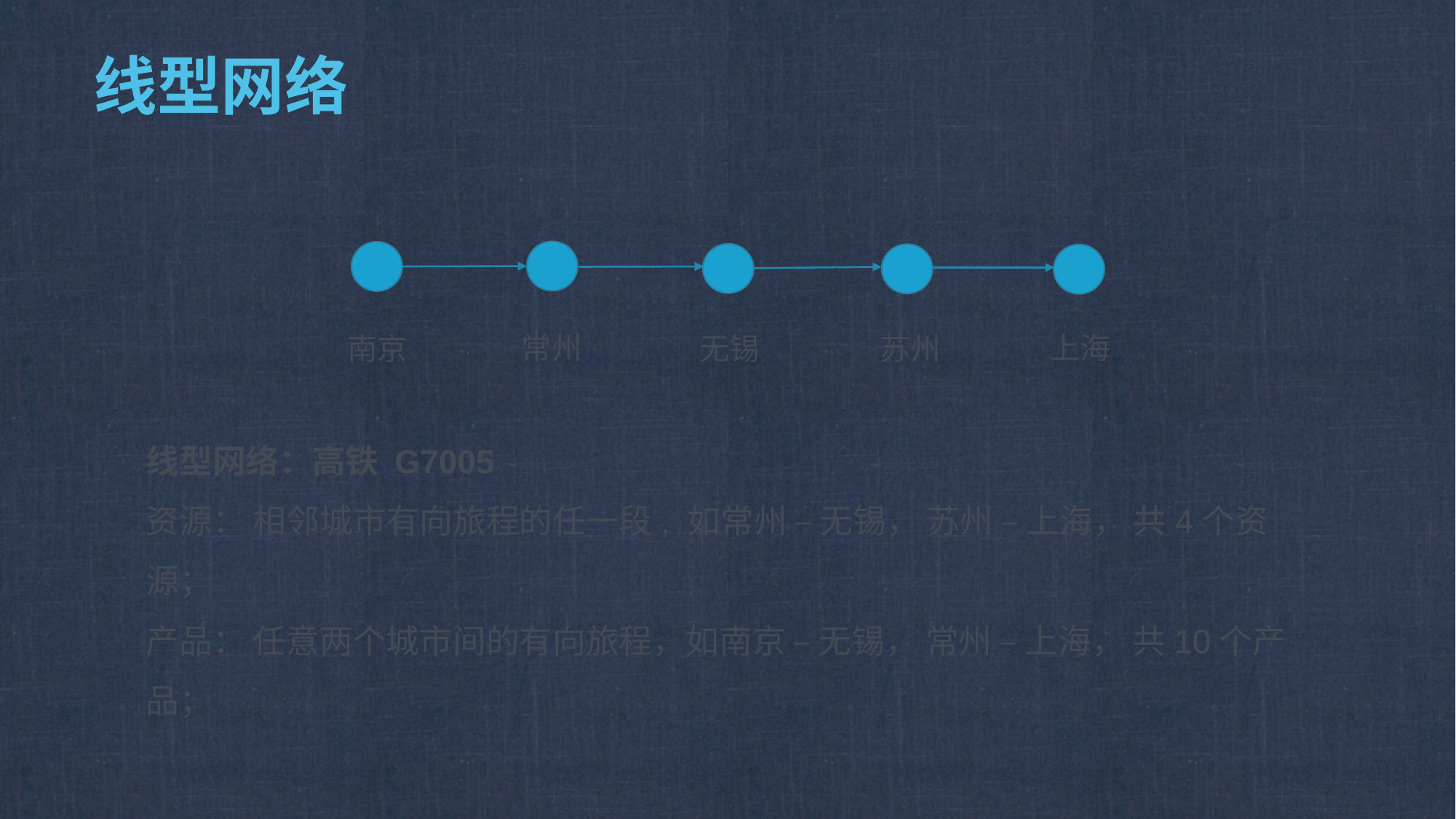

# 线型网络

常州
上海
南京
无锡
苏州
线型网络：高铁 G7005
资源： 相邻城市有向旅程的任一段, 如常州 – 无锡， 苏州 – 上海， 共4个资源；
产品： 任意两个城市间的有向旅程，如南京 – 无锡， 常州 – 上海， 共10个产品；